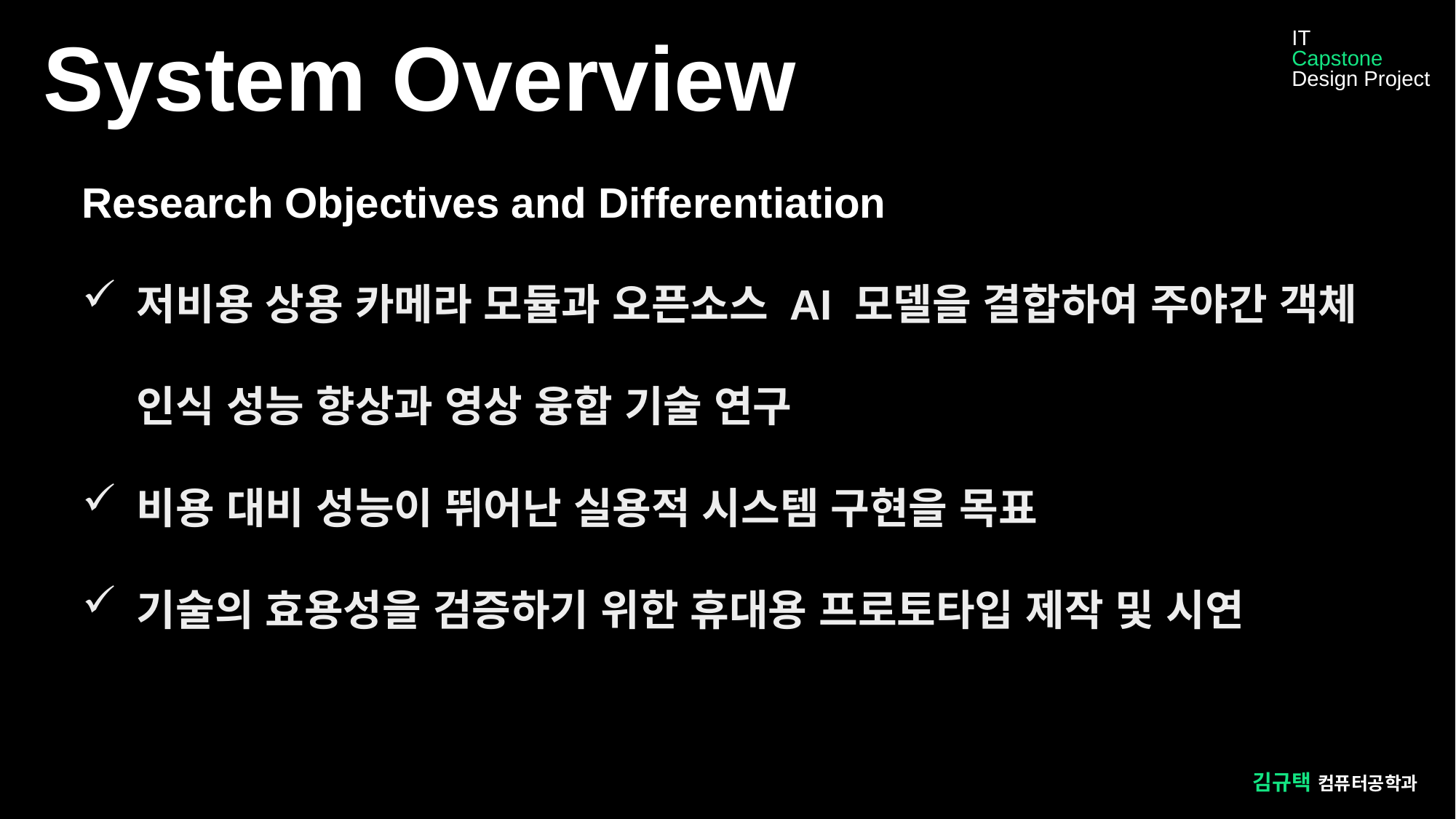

IT
Capstone
Design Project
System Overview
Research Objectives and Differentiation
저비용 상용 카메라 모듈과 오픈소스 AI 모델을 결합하여 주야간 객체 인식 성능 향상과 영상 융합 기술 연구
비용 대비 성능이 뛰어난 실용적 시스템 구현을 목표
기술의 효용성을 검증하기 위한 휴대용 프로토타입 제작 및 시연
김규택 컴퓨터공학과